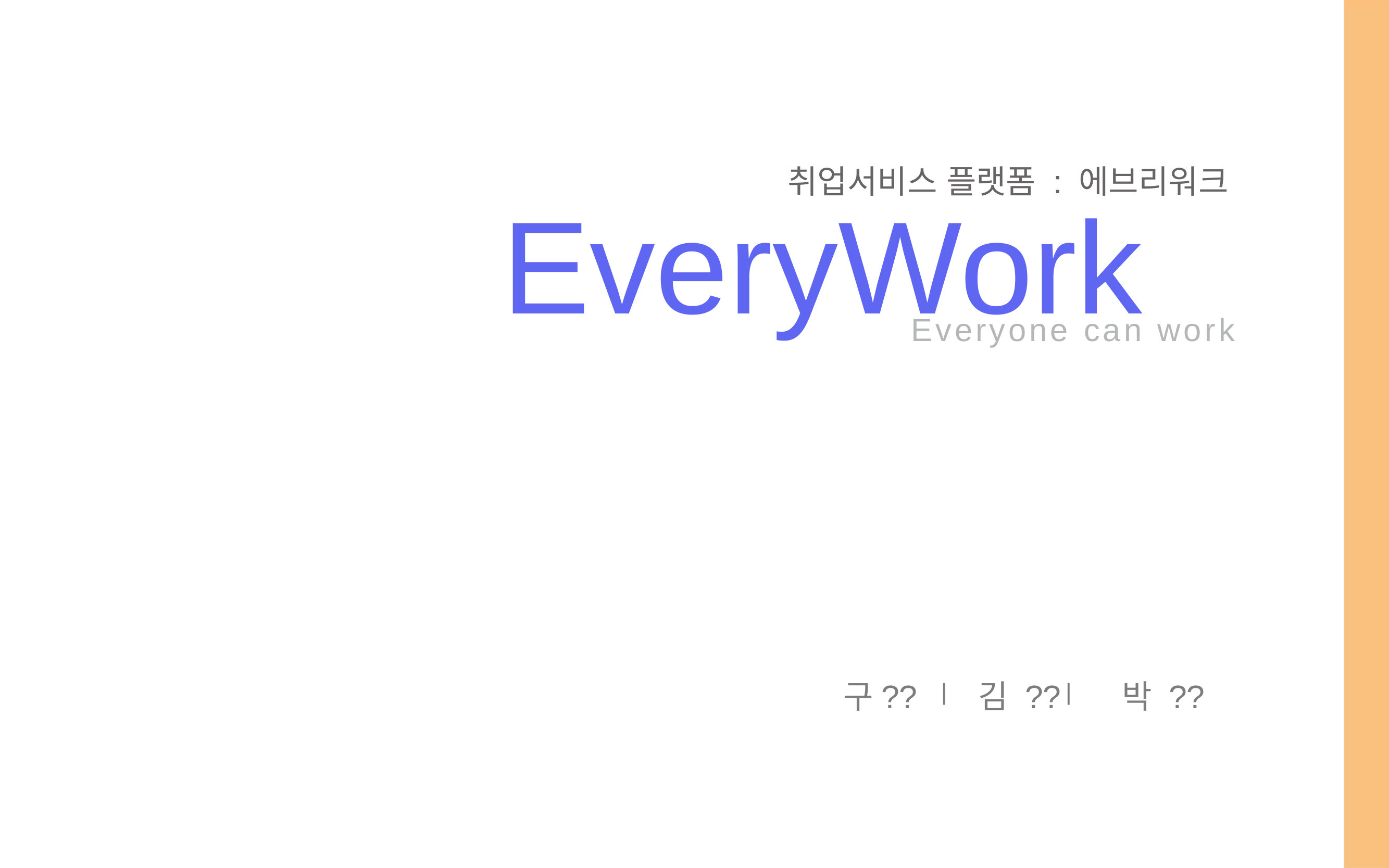

취업서비스 플랫폼 : 에브리워크
EveryWork
Everyone can work
구?? 김 ?? 박 ??
ㅣ
ㅣ